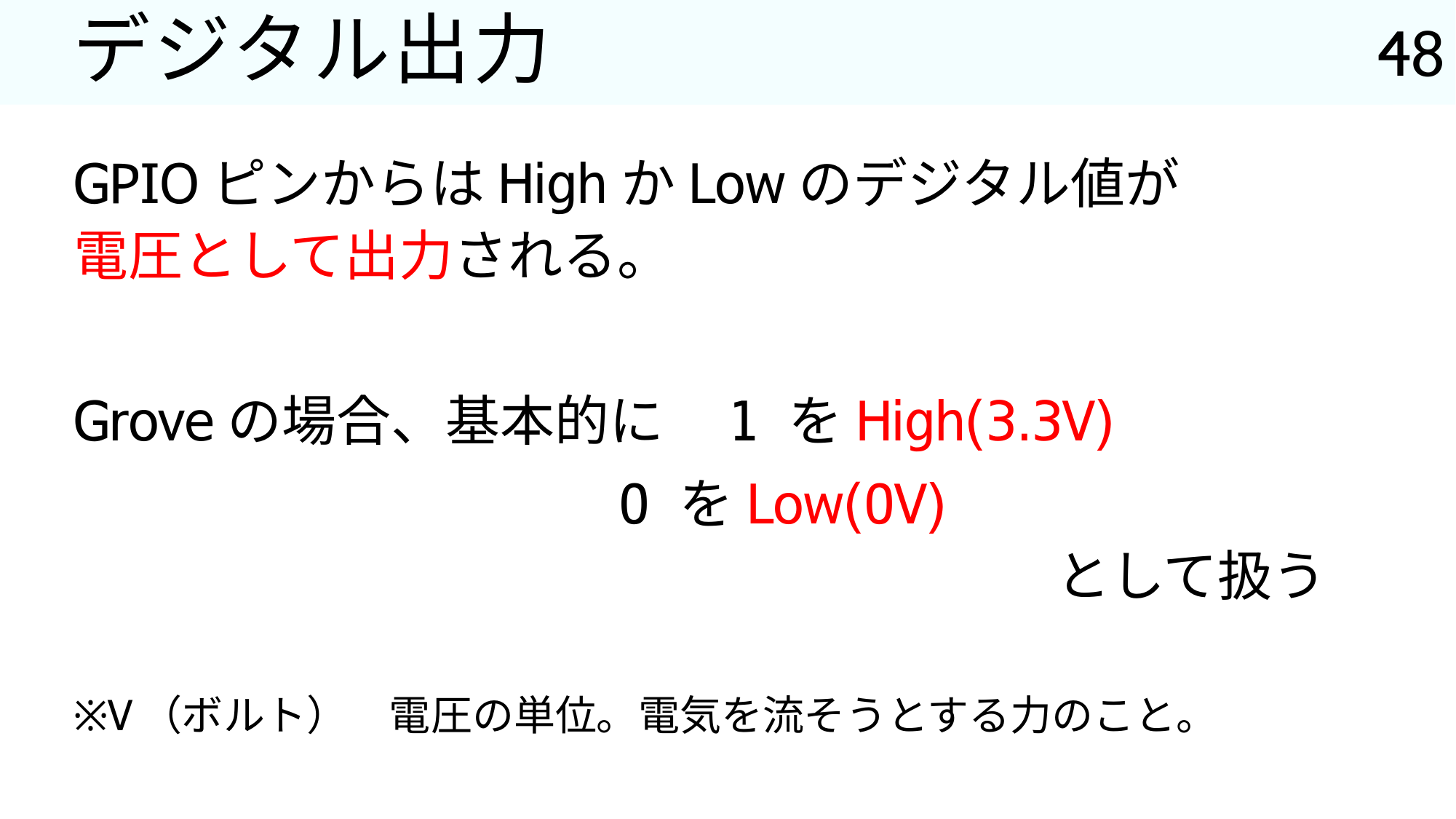

48
# デジタル出力
GPIOピンからはHighかLowのデジタル値が
電圧として出力される。

Groveの場合、基本的に	1 をHigh(3.3V)
					0 をLow(0V)
									として扱う
※V（ボルト）　電圧の単位。電気を流そうとする力のこと。